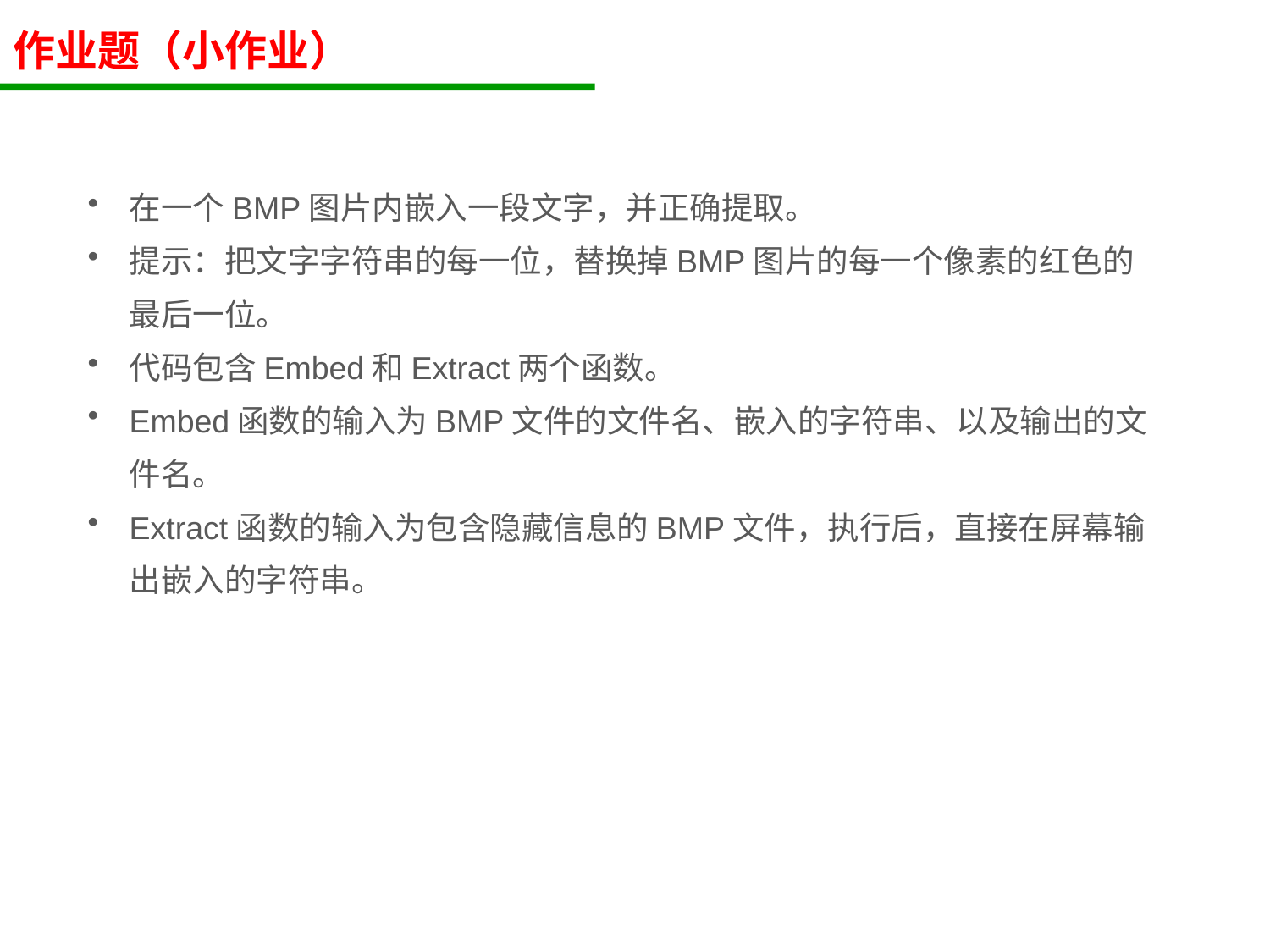

# 作业题（小作业）
在一个BMP图片内嵌入一段文字，并正确提取。
提示：把文字字符串的每一位，替换掉BMP图片的每一个像素的红色的最后一位。
代码包含Embed和Extract两个函数。
Embed函数的输入为BMP文件的文件名、嵌入的字符串、以及输出的文件名。
Extract函数的输入为包含隐藏信息的BMP文件，执行后，直接在屏幕输出嵌入的字符串。